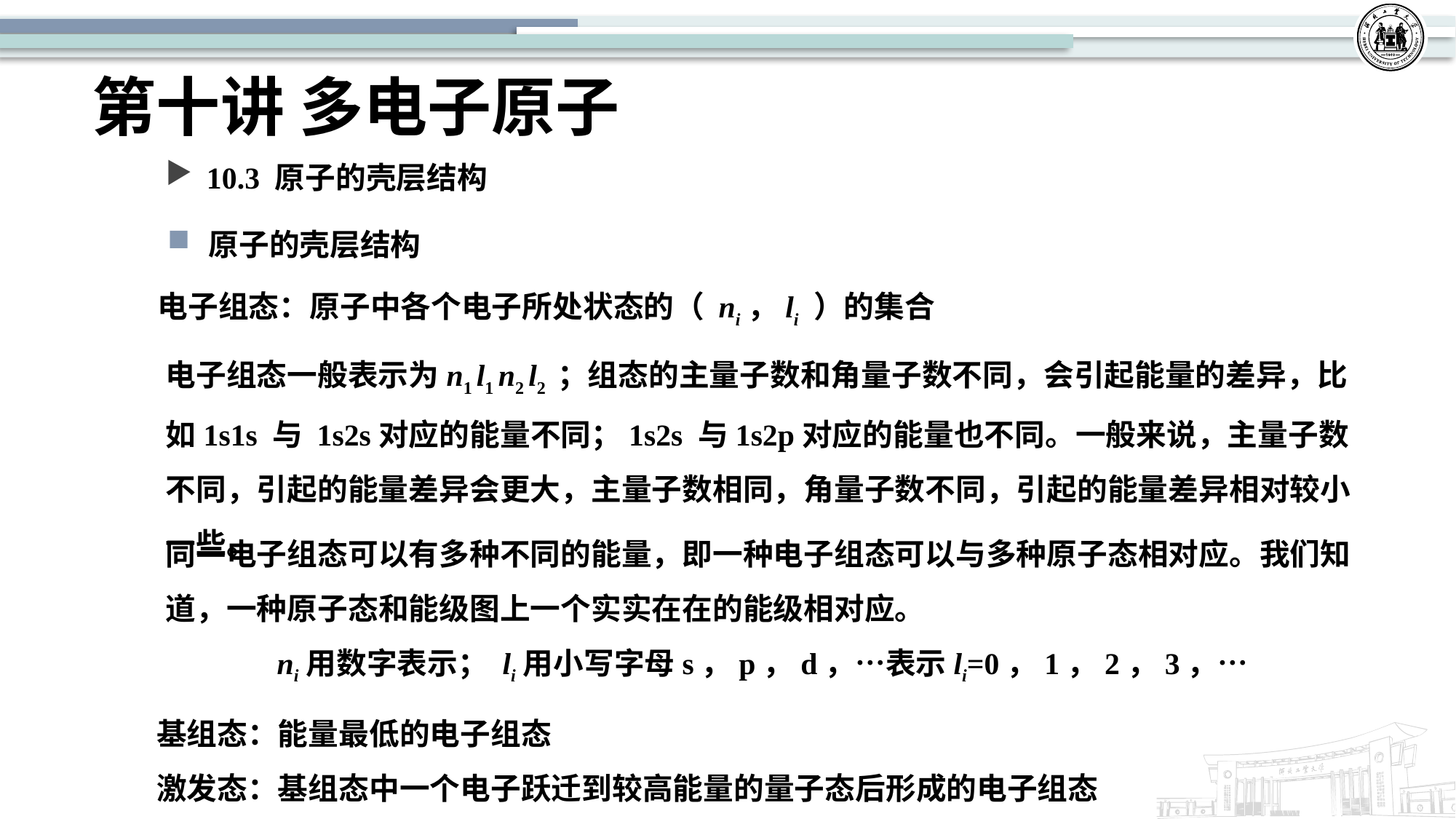

# 第十讲 多电子原子
10.3 原子的壳层结构
原子的壳层结构
电子组态：原子中各个电子所处状态的（ ni，li ）的集合
电子组态一般表示为n1 l1 n2 l2 ；组态的主量子数和角量子数不同，会引起能量的差异，比如1s1s 与 1s2s对应的能量不同；1s2s 与1s2p对应的能量也不同。一般来说，主量子数不同，引起的能量差异会更大，主量子数相同，角量子数不同，引起的能量差异相对较小一些。
同一电子组态可以有多种不同的能量，即一种电子组态可以与多种原子态相对应。我们知道，一种原子态和能级图上一个实实在在的能级相对应。
ni用数字表示； li用小写字母s，p，d，…表示li=0，1，2，3，…
基组态：能量最低的电子组态
激发态：基组态中一个电子跃迁到较高能量的量子态后形成的电子组态